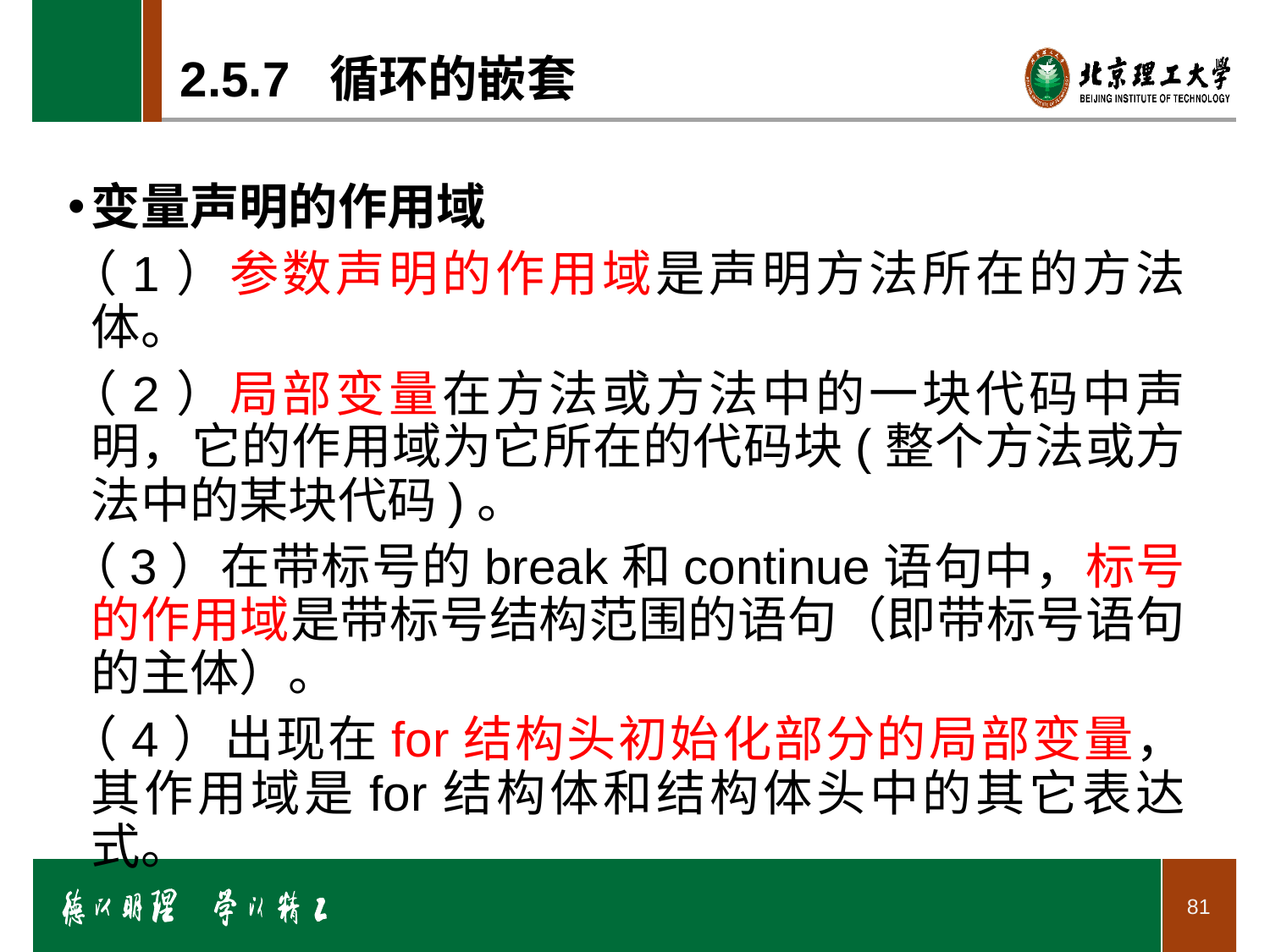

# 2.5.7  循环的嵌套
变量声明的作用域
（1）参数声明的作用域是声明方法所在的方法体。
（2）局部变量在方法或方法中的一块代码中声明，它的作用域为它所在的代码块(整个方法或方法中的某块代码)。
（3）在带标号的break和continue语句中，标号的作用域是带标号结构范围的语句（即带标号语句的主体）。
（4）出现在for结构头初始化部分的局部变量，其作用域是for结构体和结构体头中的其它表达式。